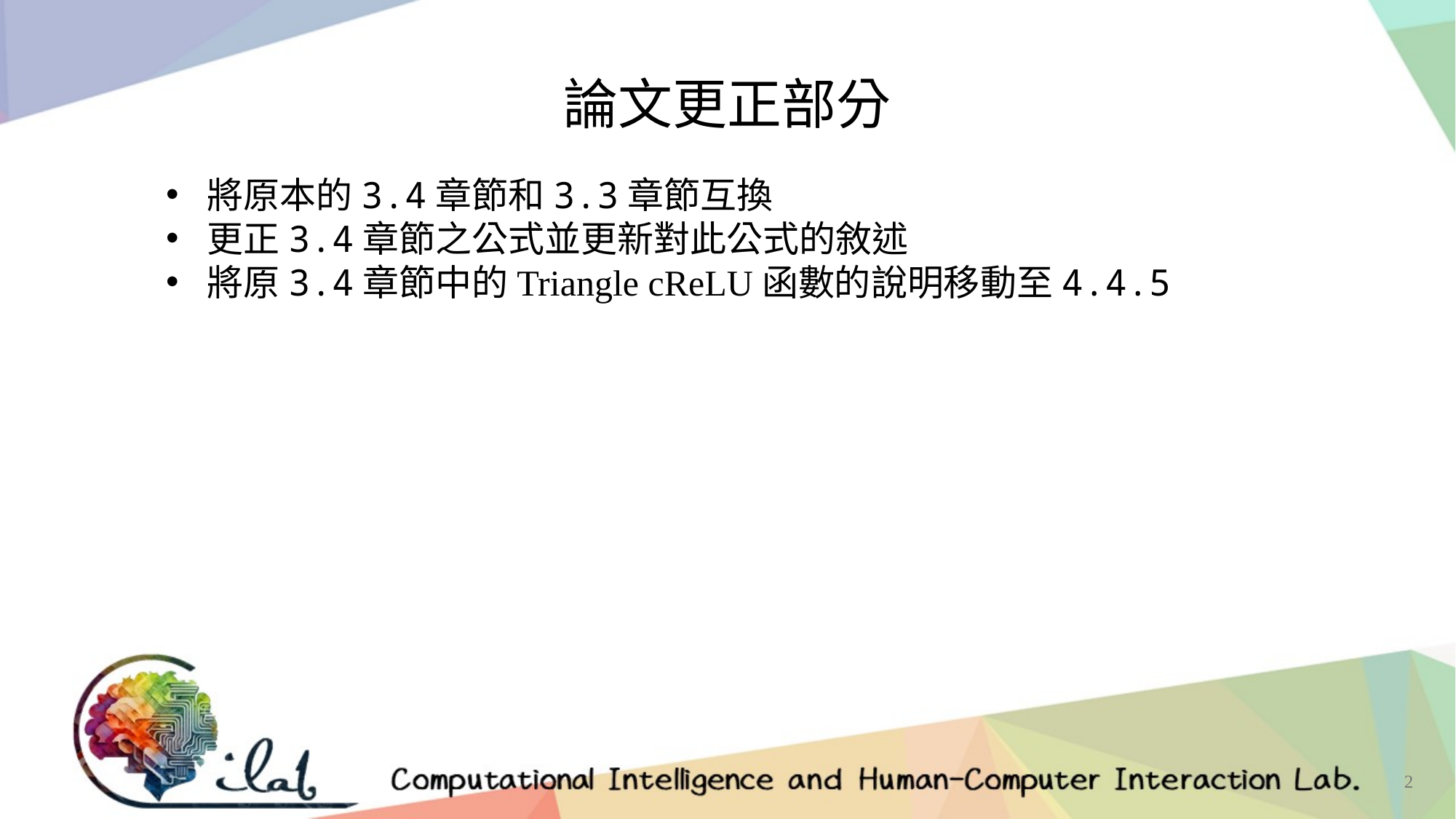

論文更正部分
將原本的3.4章節和3.3章節互換
更正3.4章節之公式並更新對此公式的敘述
將原3.4章節中的Triangle cReLU函數的說明移動至4.4.5
2